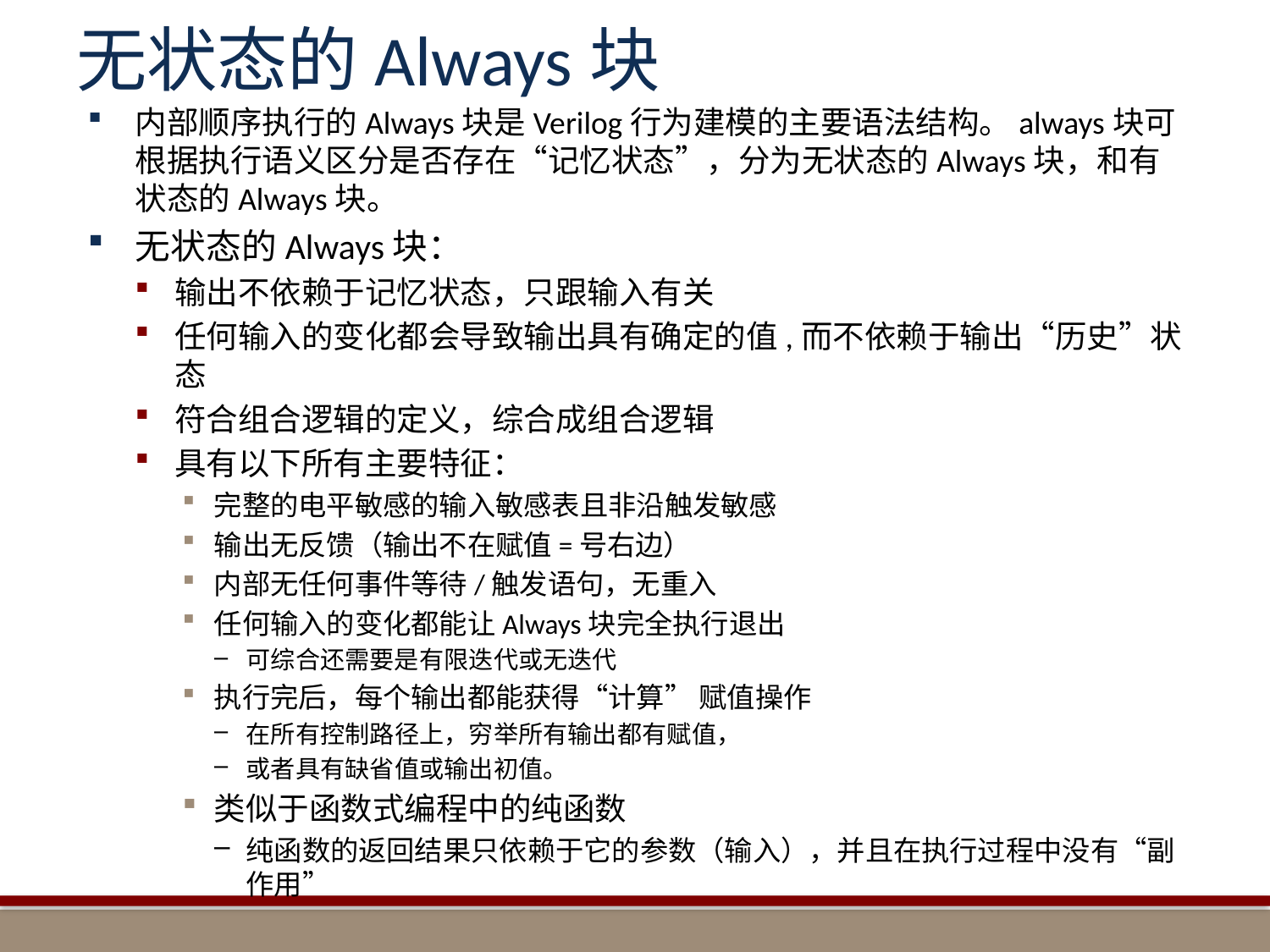

# 无状态的Always块
内部顺序执行的Always块是Verilog行为建模的主要语法结构。always块可根据执行语义区分是否存在“记忆状态”，分为无状态的Always块，和有状态的Always块。
无状态的Always块：
输出不依赖于记忆状态，只跟输入有关
任何输入的变化都会导致输出具有确定的值,而不依赖于输出“历史”状态
符合组合逻辑的定义，综合成组合逻辑
具有以下所有主要特征：
完整的电平敏感的输入敏感表且非沿触发敏感
输出无反馈（输出不在赋值=号右边）
内部无任何事件等待/触发语句，无重入
任何输入的变化都能让Always块完全执行退出
可综合还需要是有限迭代或无迭代
执行完后，每个输出都能获得“计算” 赋值操作
在所有控制路径上，穷举所有输出都有赋值，
或者具有缺省值或输出初值。
类似于函数式编程中的纯函数
纯函数的返回结果只依赖于它的参数（输入），并且在执行过程中没有“副作用”